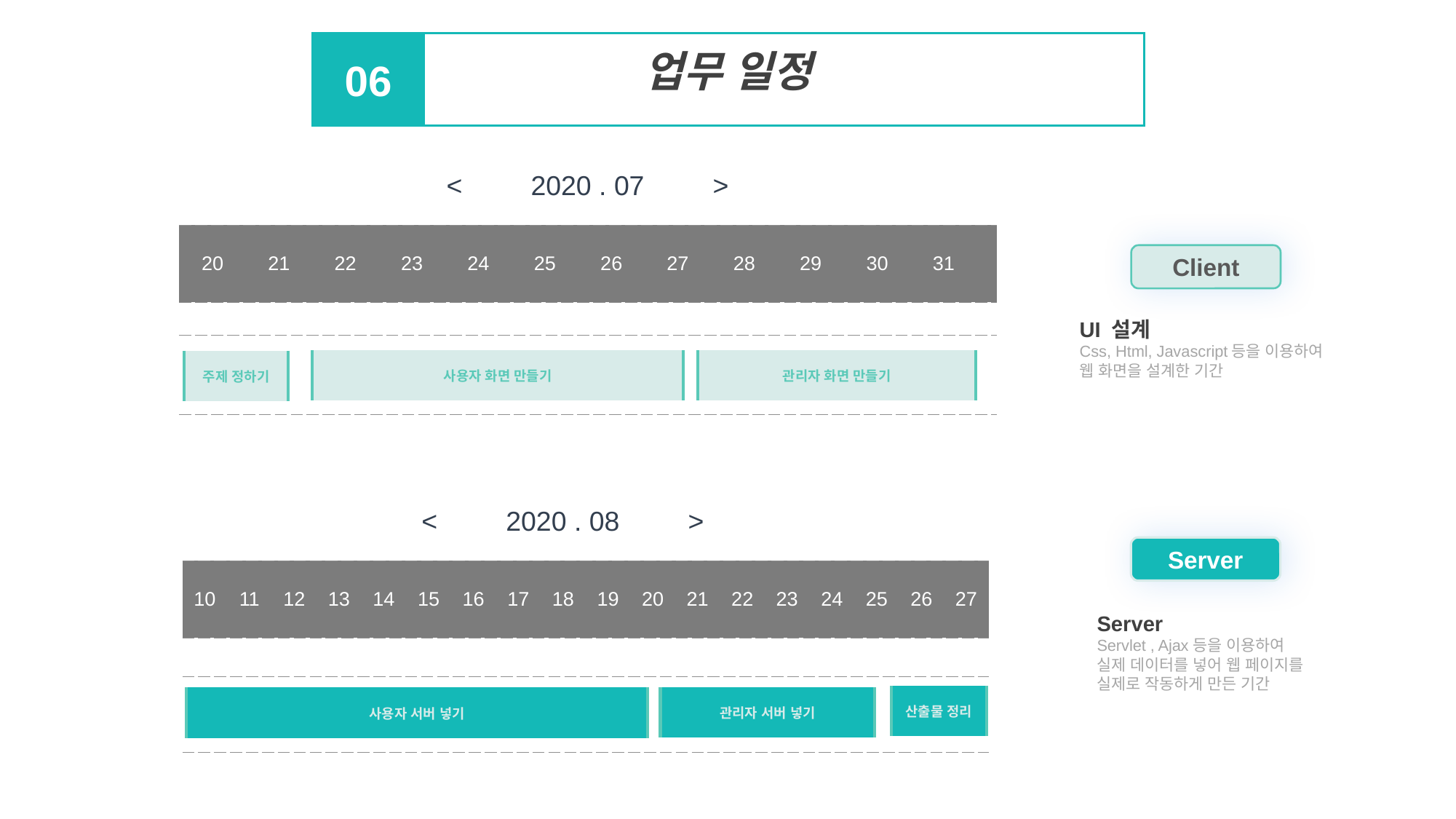

업무 일정

06
| < 2020 . 07 > |  |  |  |  |  |  |  |  |  |  |  |  |
| --- | --- | --- | --- | --- | --- | --- | --- | --- | --- | --- | --- | --- |
| 20 | 21 | 22 | 23 | 24 | 25 | 26 | 27 | 28 | 29 | 30 | 31 |  |
|  |  |  |  |  |  |  |  |  |  |  |  |  |
|  |  |  |  |  |  |  |  |  |  |  |  |  |
Client
UI 설계
Css, Html, Javascript등을 이용하여
웹 화면을 설계한 기간
| 관리자 화면 만들기 |
| --- |
| 사용자 화면 만들기 |
| --- |
| 주제 정하기 |
| --- |
| < 2020 . 08 > |  |  |  |  |  |  |  |  |  |  |  |  |  |  |  |  |  |
| --- | --- | --- | --- | --- | --- | --- | --- | --- | --- | --- | --- | --- | --- | --- | --- | --- | --- |
| 10 | 11 | 12 | 13 | 14 | 15 | 16 | 17 | 18 | 19 | 20 | 21 | 22 | 23 | 24 | 25 | 26 | 27 |
|  |  |  |  |  |  |  |  |  |  |  |  |  |  |  |  |  |  |
|  |  |  |  |  |  |  |  |  |  |  |  |  |  |  |  |  |  |
Server
Server
Servlet , Ajax등을 이용하여
실제 데이터를 넣어 웹 페이지를
실제로 작동하게 만든 기간
| 산출물 정리 |
| --- |
| 관리자 서버 넣기 |
| --- |
| 사용자 서버 넣기 |
| --- |